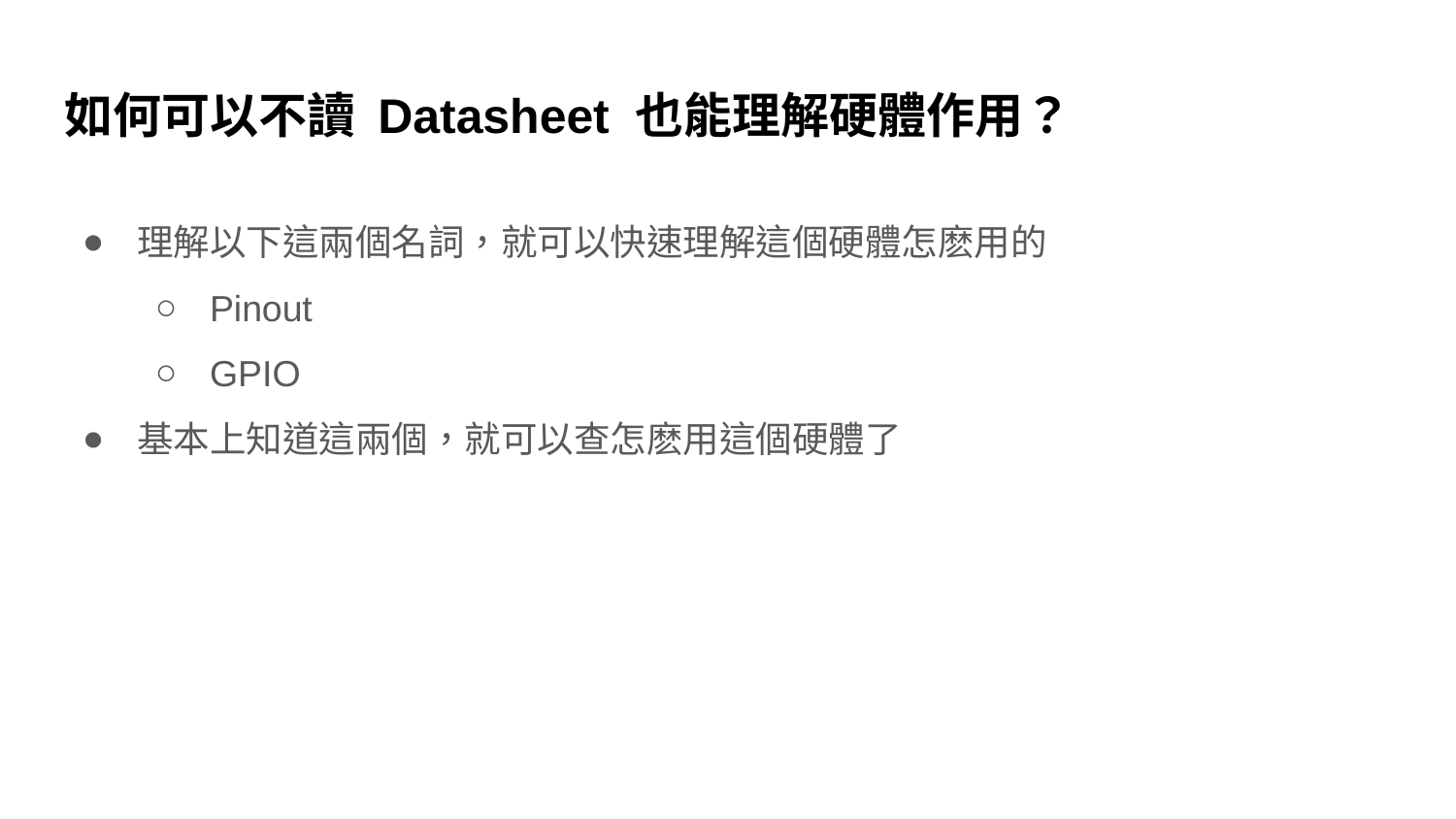

如何可以不讀 Datasheet 也能理解硬體作用？

理解以下這兩個名詞，就可以快速理解這個硬體怎麽用的
Pinout
GPIO
基本上知道這兩個，就可以查怎麽用這個硬體了